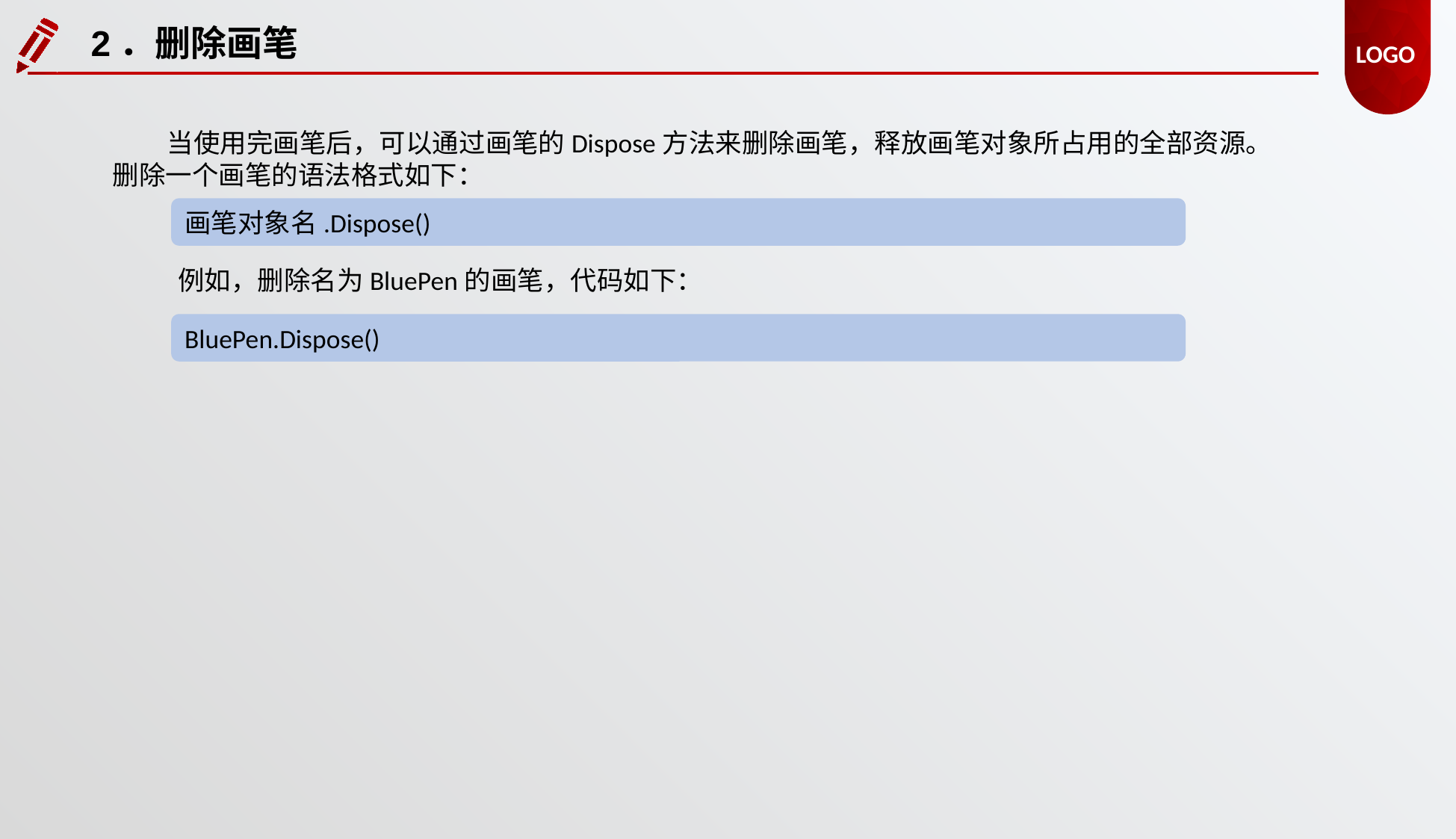

2．删除画笔
当使用完画笔后，可以通过画笔的Dispose方法来删除画笔，释放画笔对象所占用的全部资源。删除一个画笔的语法格式如下：
画笔对象名.Dispose()
例如，删除名为BluePen的画笔，代码如下：
BluePen.Dispose()